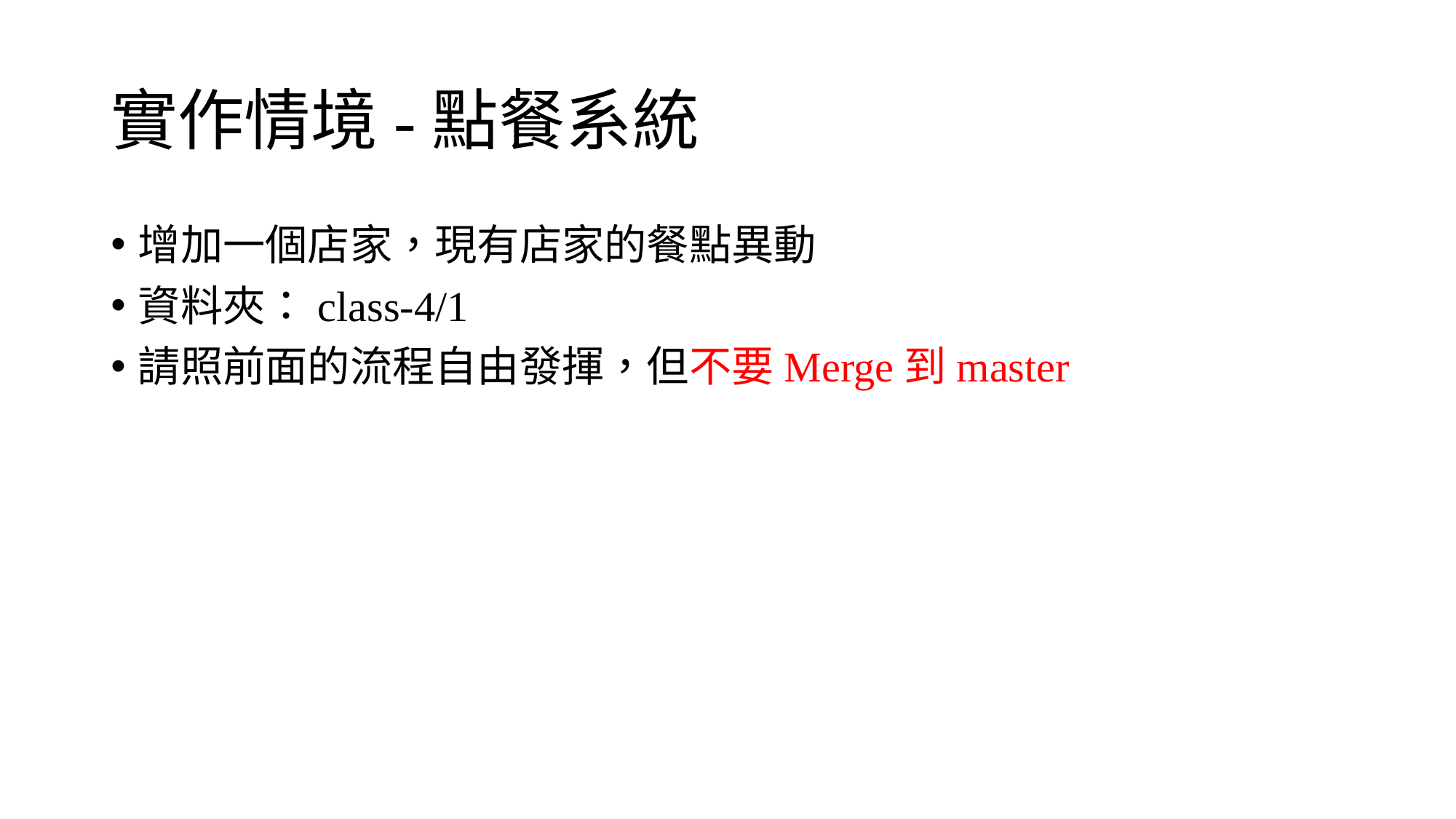

# 實作情境-點餐系統
增加一個店家，現有店家的餐點異動
資料夾：class-4/1
請照前面的流程自由發揮，但不要Merge到master